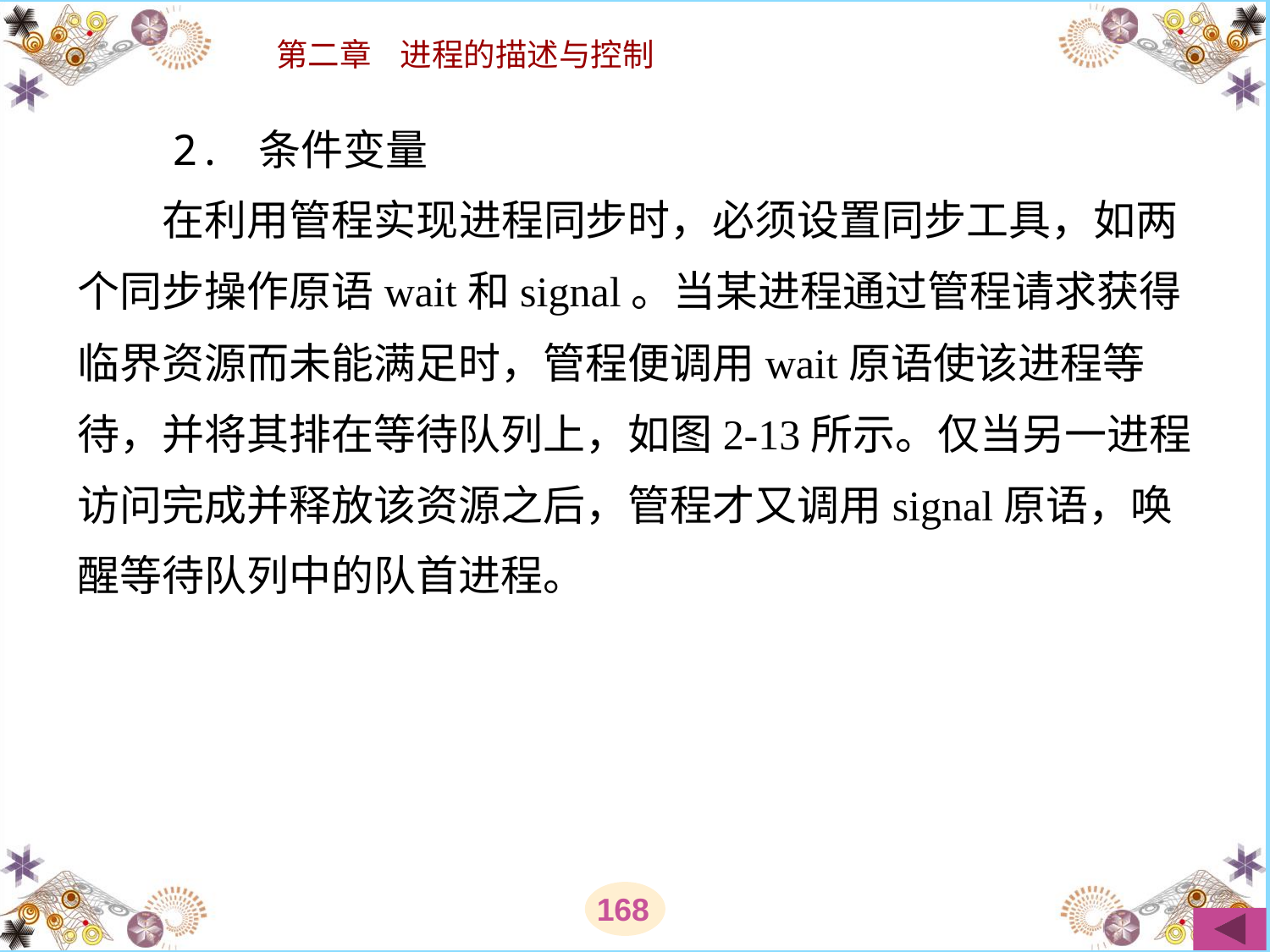

# 2. 条件变量 　　在利用管程实现进程同步时，必须设置同步工具，如两个同步操作原语wait和signal。当某进程通过管程请求获得临界资源而未能满足时，管程便调用wait原语使该进程等待，并将其排在等待队列上，如图2-13所示。仅当另一进程访问完成并释放该资源之后，管程才又调用signal原语，唤醒等待队列中的队首进程。